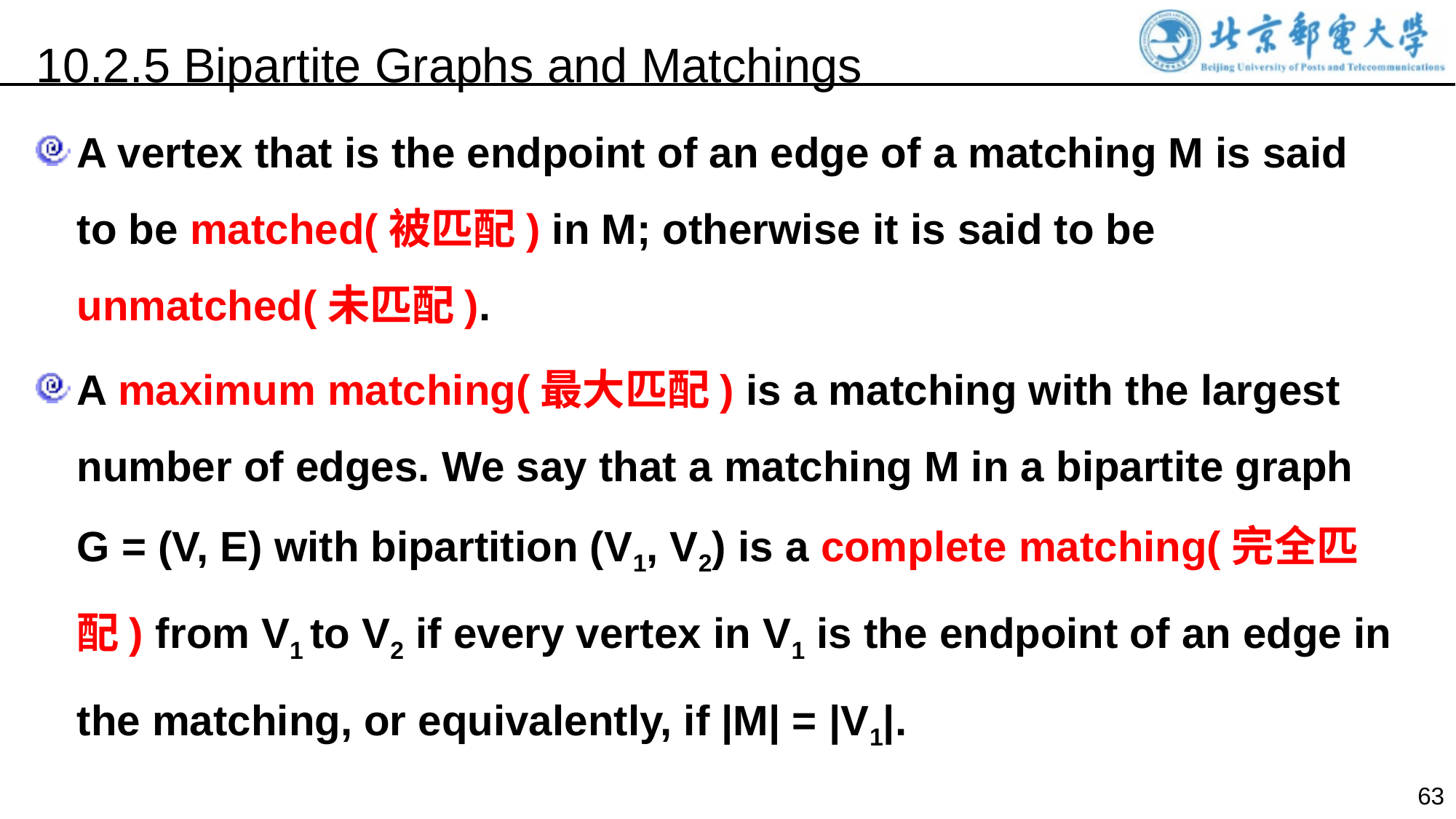

10.2.5 Bipartite Graphs and Matchings
A vertex that is the endpoint of an edge of a matching M is said to be matched(被匹配) in M; otherwise it is said to be unmatched(未匹配).
A maximum matching(最大匹配) is a matching with the largest number of edges. We say that a matching M in a bipartite graph G = (V, E) with bipartition (V1, V2) is a complete matching(完全匹配) from V1 to V2 if every vertex in V1 is the endpoint of an edge in the matching, or equivalently, if |M| = |V1|.